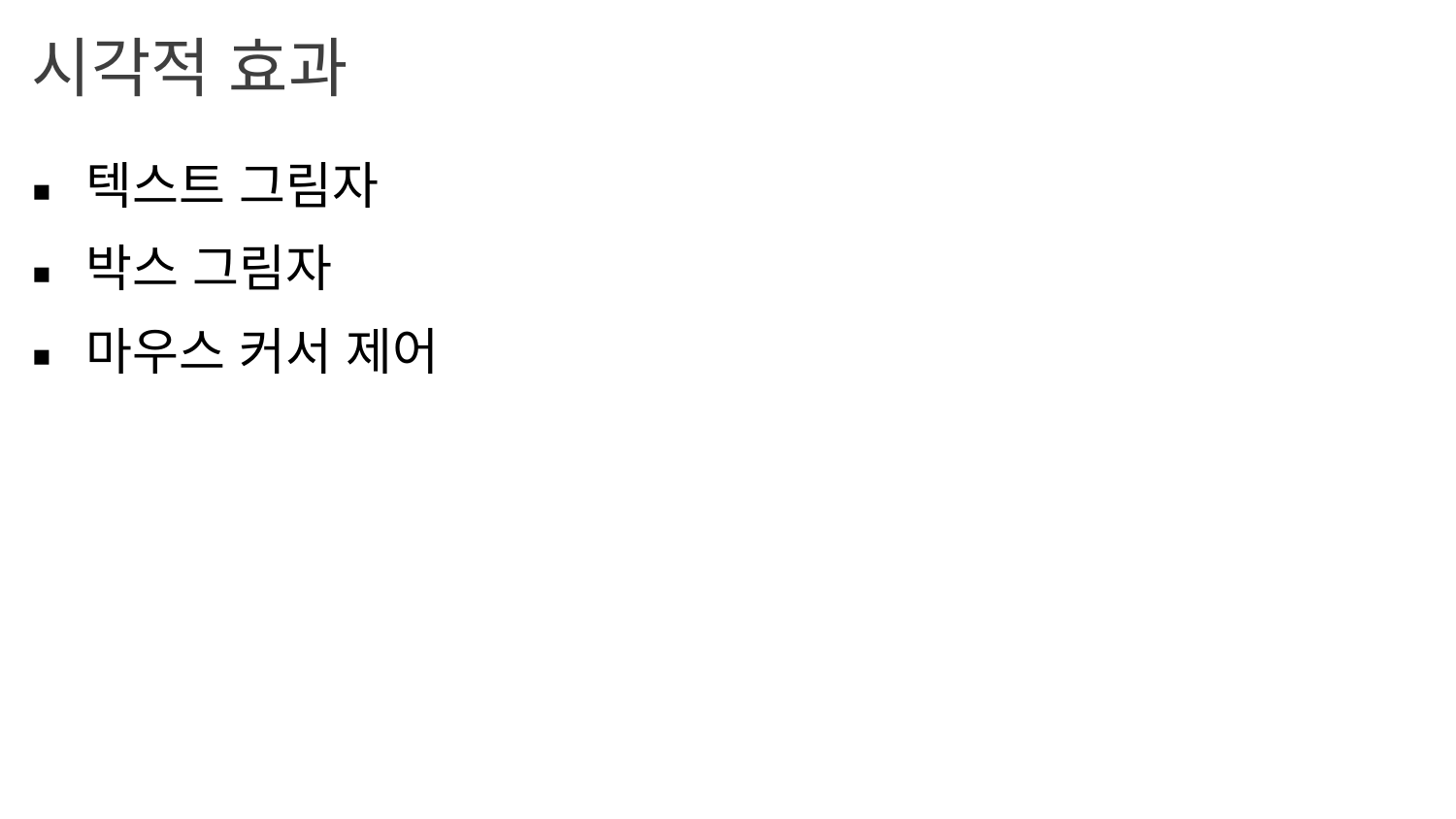

시각적 효과
텍스트 그림자
박스 그림자
마우스 커서 제어